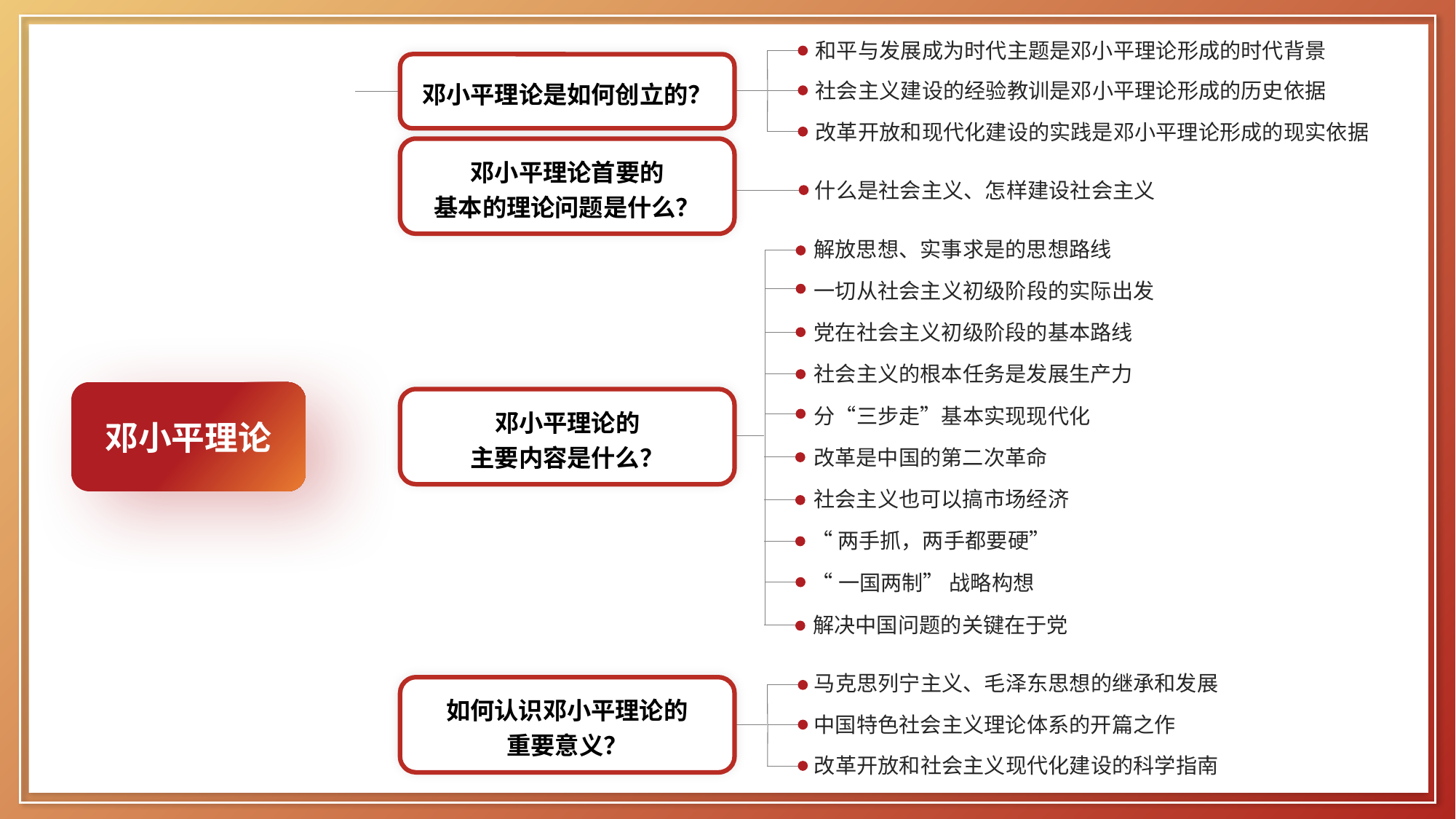

和平与发展成为时代主题是邓小平理论形成的时代背景

社会主义建设的经验教训是邓小平理论形成的历史依据
改革开放和现代化建设的实践是邓小平理论形成的现实依据
邓小平理论是如何创立的？
邓小平理论首要的
基本的理论问题是什么？
什么是社会主义、怎样建设社会主义

解放思想、实事求是的思想路线
一切从社会主义初级阶段的实际出发
党在社会主义初级阶段的基本路线
社会主义的根本任务是发展生产力
分“三步走”基本实现现代化
改革是中国的第二次革命
社会主义也可以搞市场经济
“两手抓，两手都要硬”
“一国两制” 战略构想

解决中国问题的关键在于党

邓小平理论
邓小平理论的
主要内容是什么？
马克思列宁主义、毛泽东思想的继承和发展
中国特色社会主义理论体系的开篇之作
改革开放和社会主义现代化建设的科学指南

如何认识邓小平理论的
重要意义？